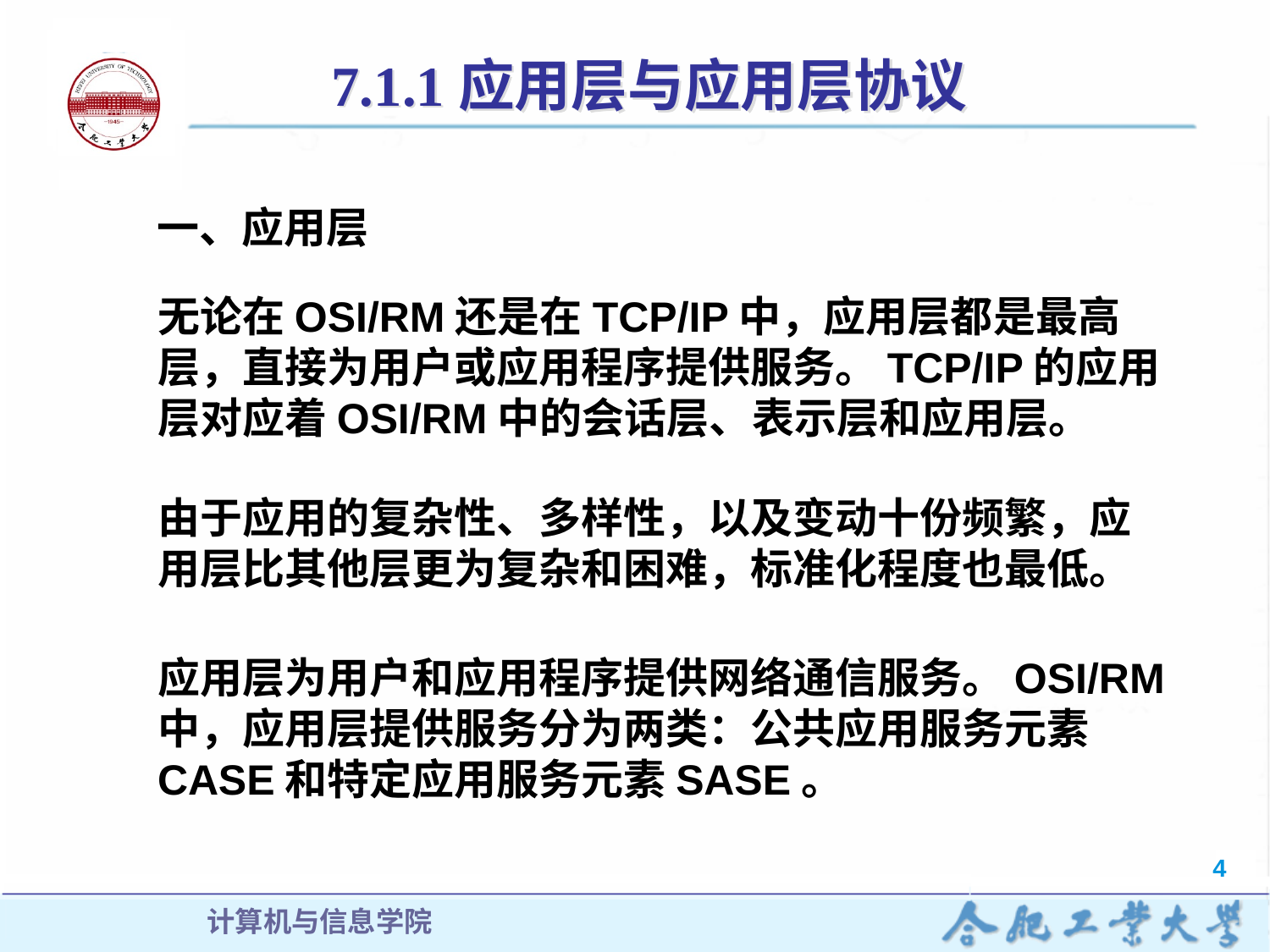

7.1.1应用层与应用层协议
一、应用层
无论在OSI/RM还是在TCP/IP中，应用层都是最高层，直接为用户或应用程序提供服务。TCP/IP的应用层对应着OSI/RM中的会话层、表示层和应用层。
由于应用的复杂性、多样性，以及变动十份频繁，应用层比其他层更为复杂和困难，标准化程度也最低。
应用层为用户和应用程序提供网络通信服务。OSI/RM中，应用层提供服务分为两类：公共应用服务元素CASE和特定应用服务元素SASE。